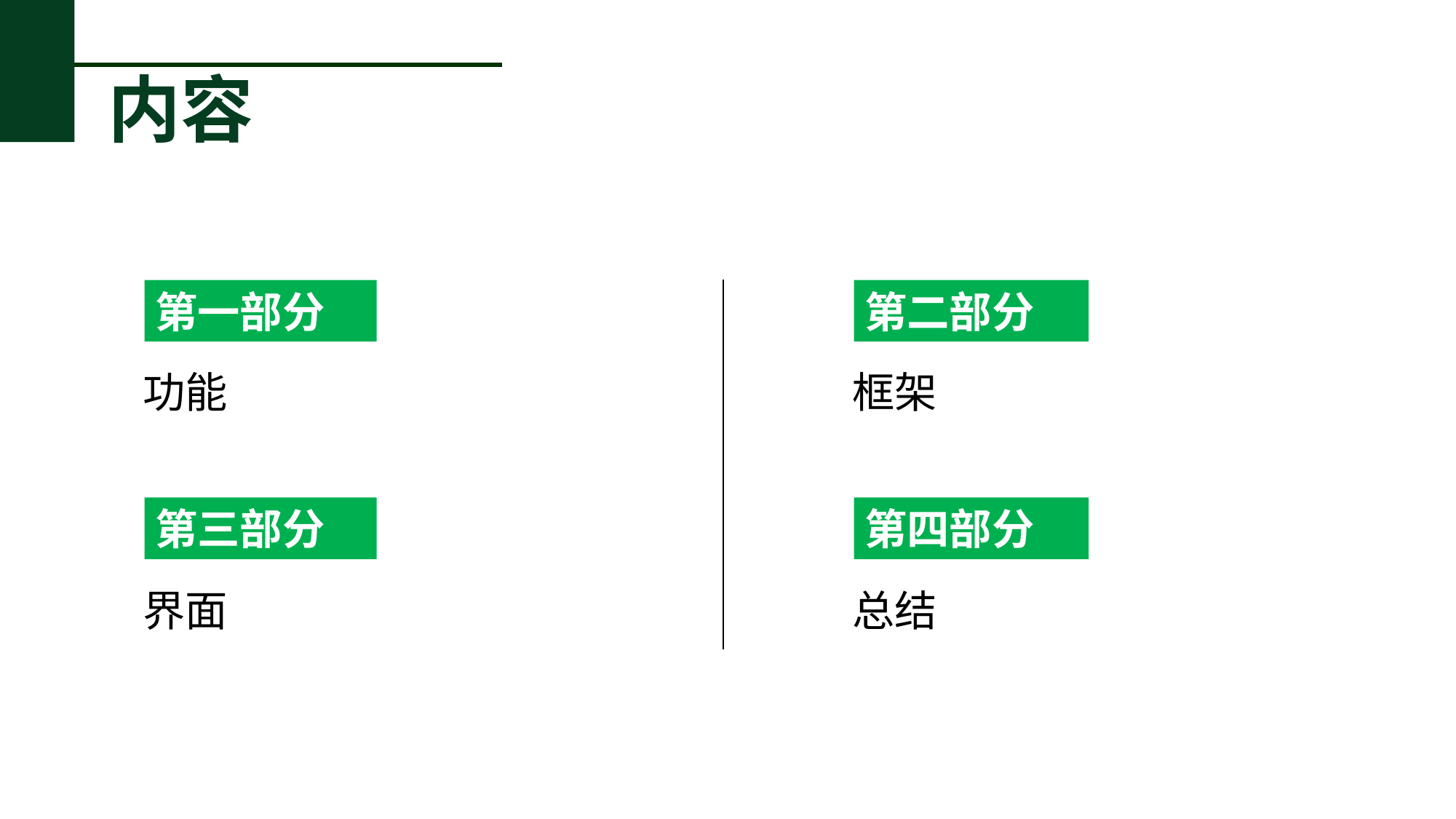

内容
第一部分
第二部分
功能
框架
第三部分
第四部分
界面
总结